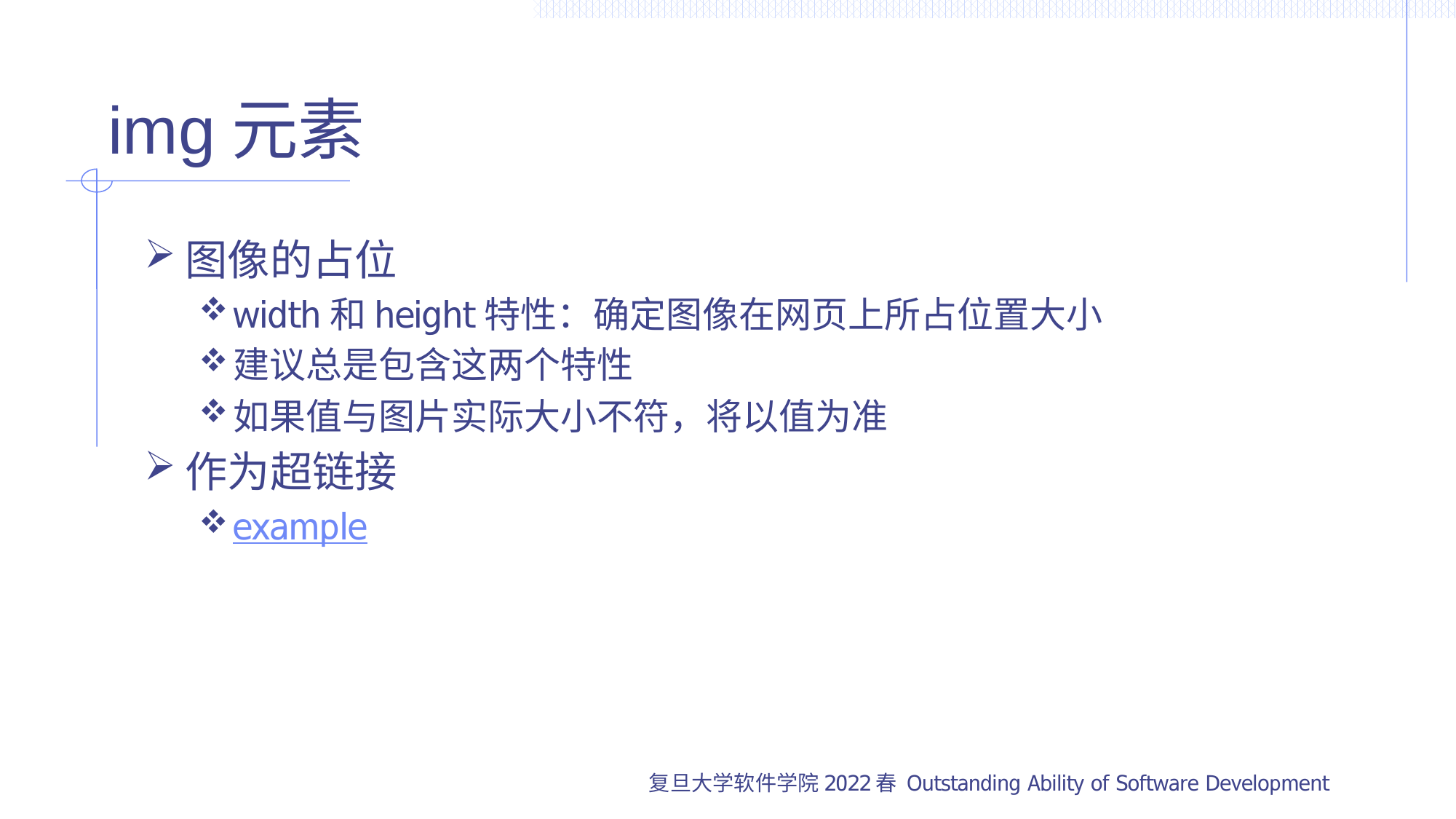

# img元素
图像的占位
width和height特性：确定图像在网页上所占位置大小
建议总是包含这两个特性
如果值与图片实际大小不符，将以值为准
作为超链接
example